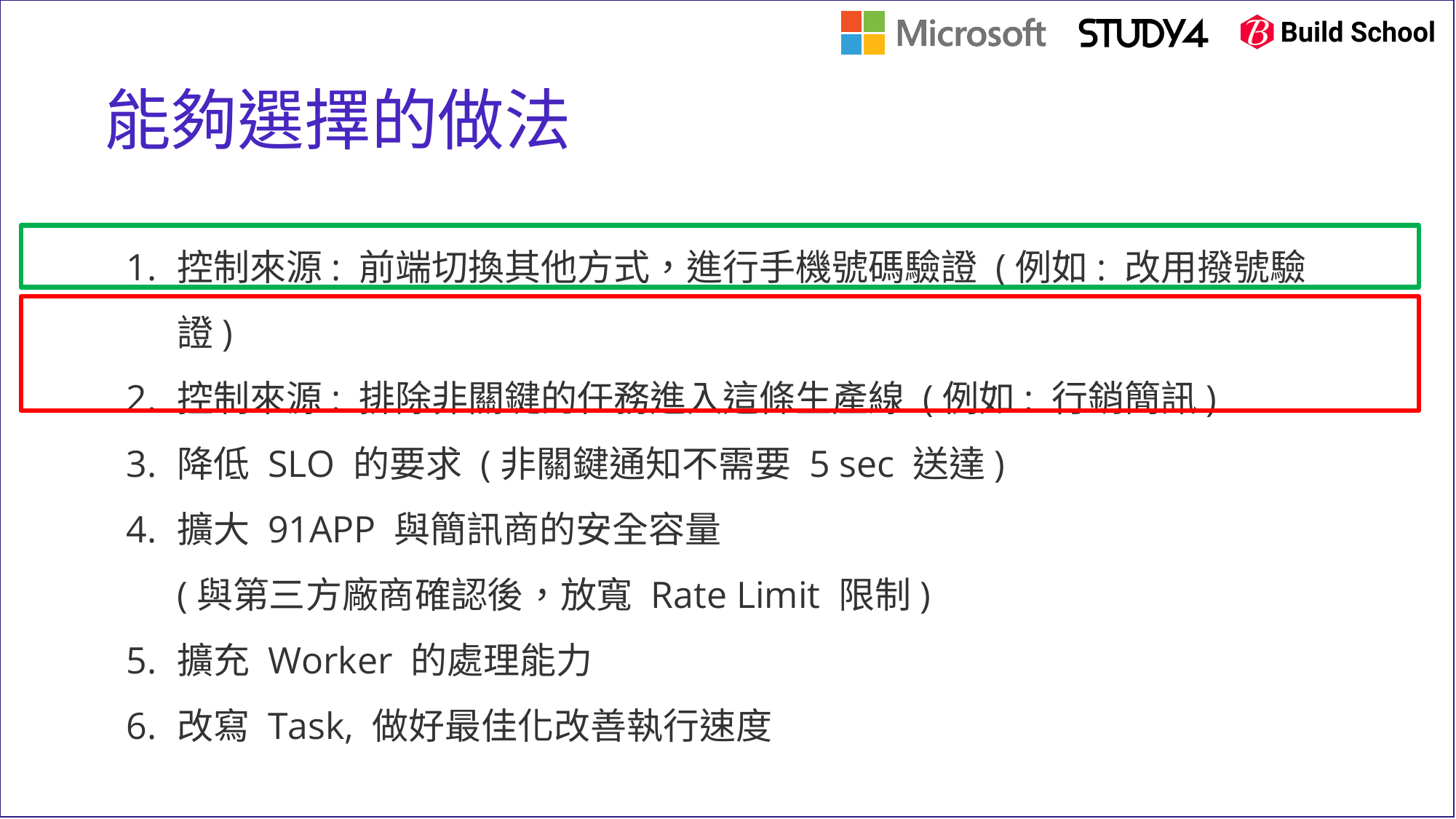

# 能夠選擇的做法
控制來源: 前端切換其他方式，進行手機號碼驗證 (例如: 改用撥號驗證)
控制來源: 排除非關鍵的任務進入這條生產線 (例如: 行銷簡訊)
降低 SLO 的要求 (非關鍵通知不需要 5 sec 送達)
擴大 91APP 與簡訊商的安全容量
(與第三方廠商確認後，放寬 Rate Limit 限制)
擴充 Worker 的處理能力
改寫 Task, 做好最佳化改善執行速度